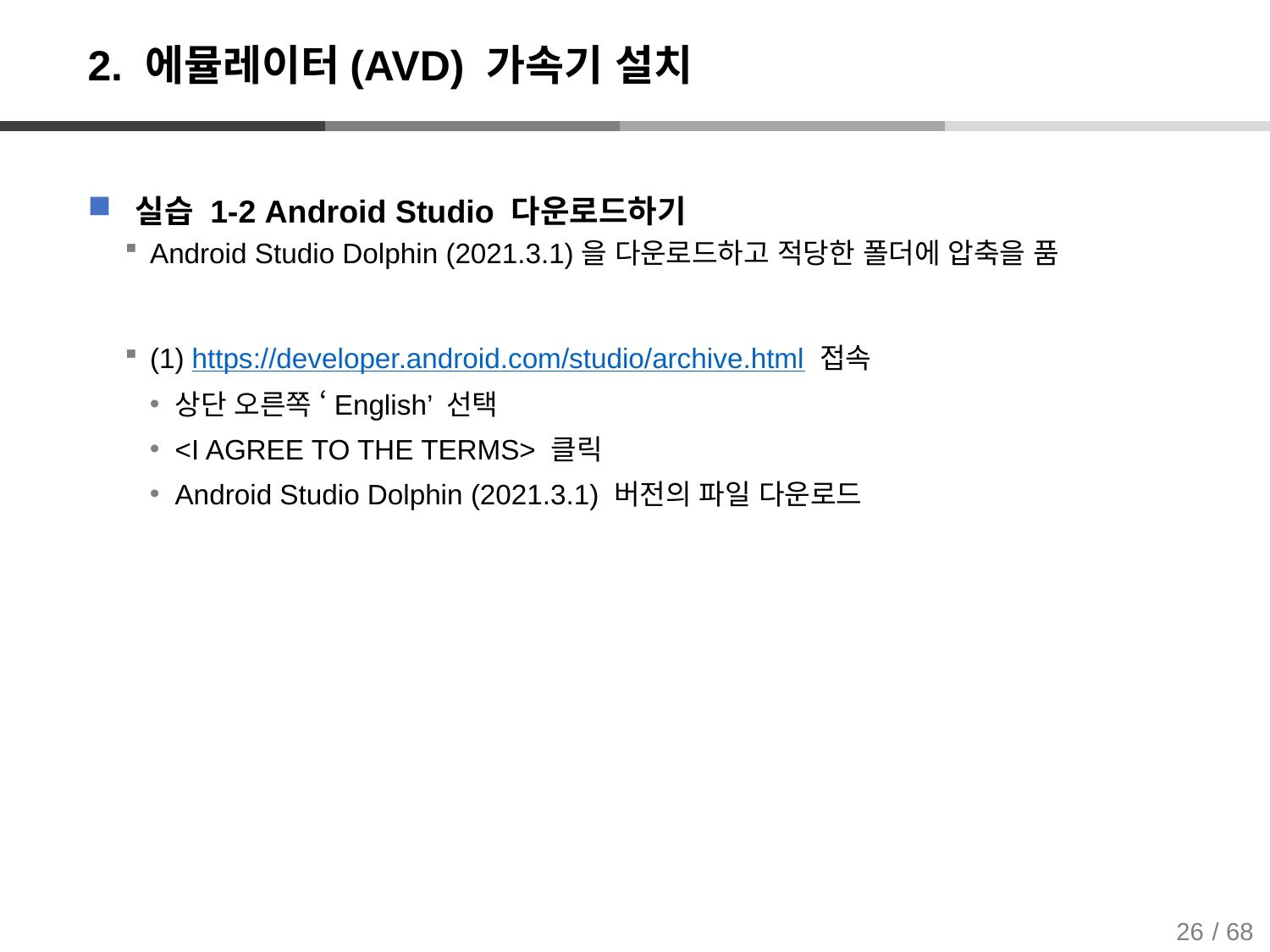

# 2. 에뮬레이터(AVD) 가속기 설치
실습 1-2 Android Studio 다운로드하기
Android Studio Dolphin (2021.3.1)을 다운로드하고 적당한 폴더에 압축을 품

(1) https://developer.android.com/studio/archive.html 접속
상단 오른쪽 ‘English’ 선택
<I AGREE TO THE TERMS> 클릭
Android Studio Dolphin (2021.3.1) 버전의 파일 다운로드